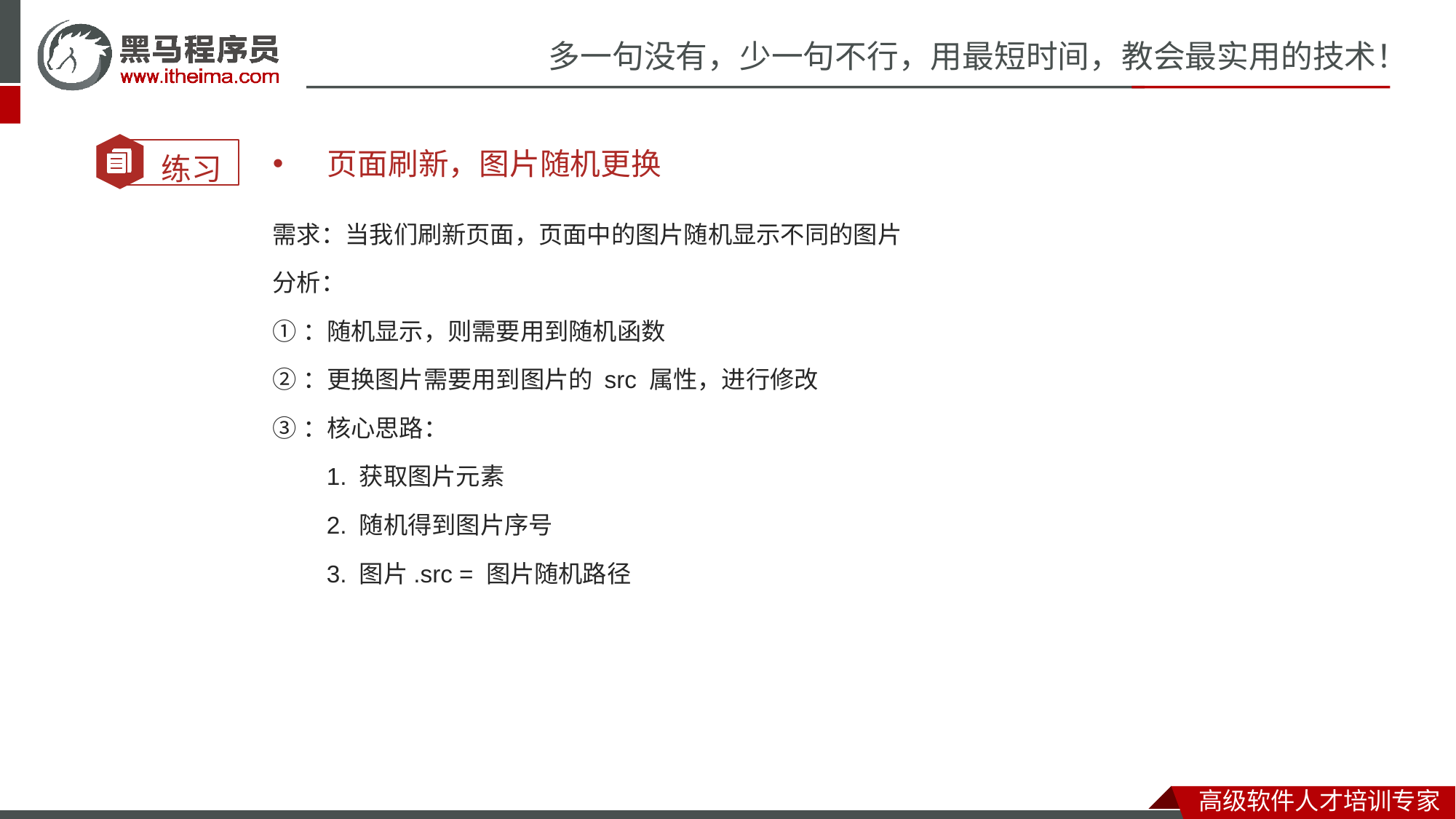

页面刷新，图片随机更换
需求：当我们刷新页面，页面中的图片随机显示不同的图片
分析：
①：随机显示，则需要用到随机函数
②：更换图片需要用到图片的 src 属性，进行修改
③：核心思路：
        1. 获取图片元素
        2. 随机得到图片序号
        3. 图片.src = 图片随机路径